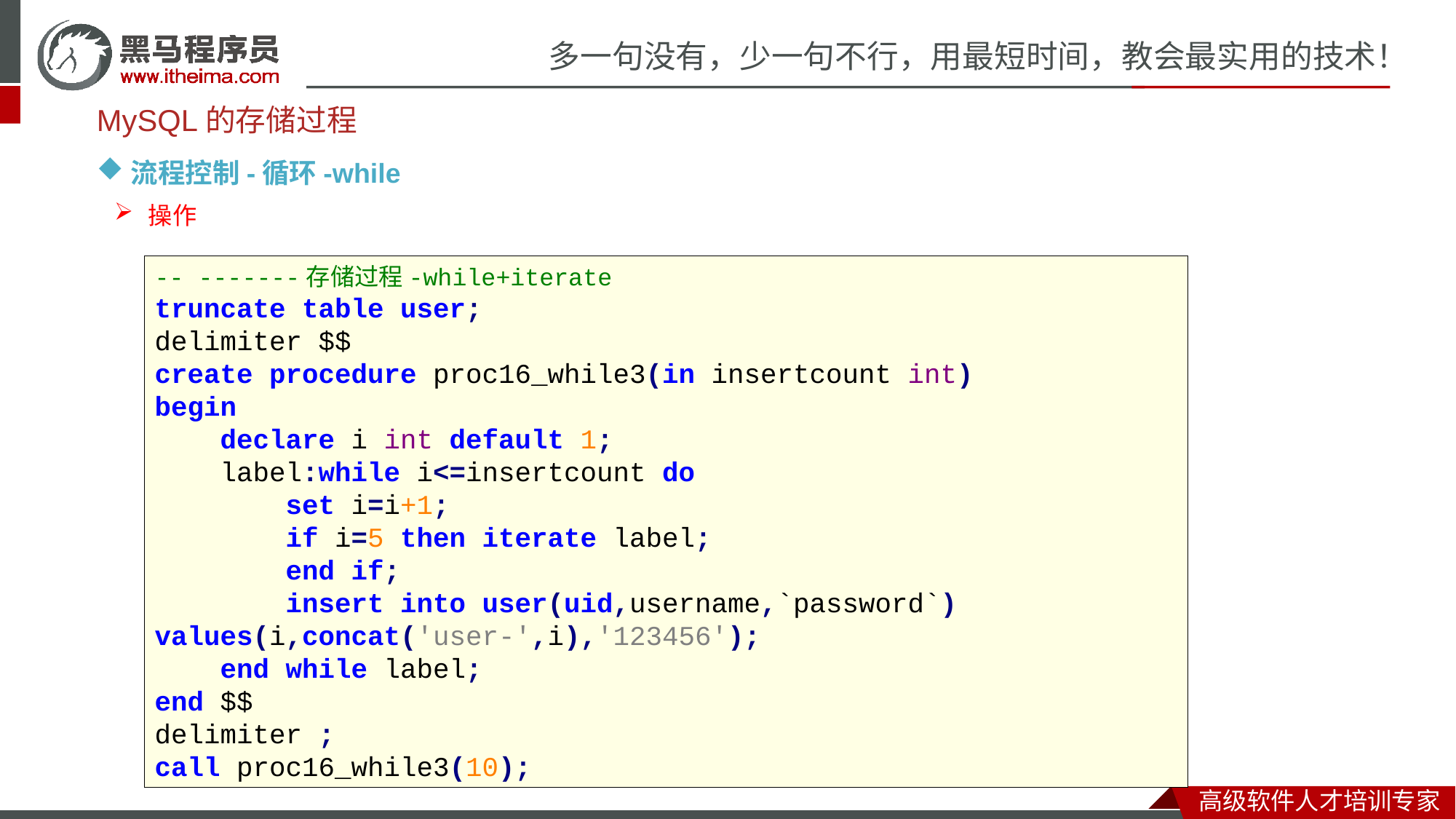

MySQL的存储过程
流程控制-循环-while
操作
-- -------存储过程-while+iterate
truncate table user;
delimiter $$
create procedure proc16_while3(in insertcount int)
begin
    declare i int default 1;
    label:while i<=insertcount do
        set i=i+1;
        if i=5 then iterate label;
        end if;
        insert into user(uid,username,`password`) values(i,concat('user-',i),'123456');
    end while label;
end $$
delimiter ;
call proc16_while3(10);